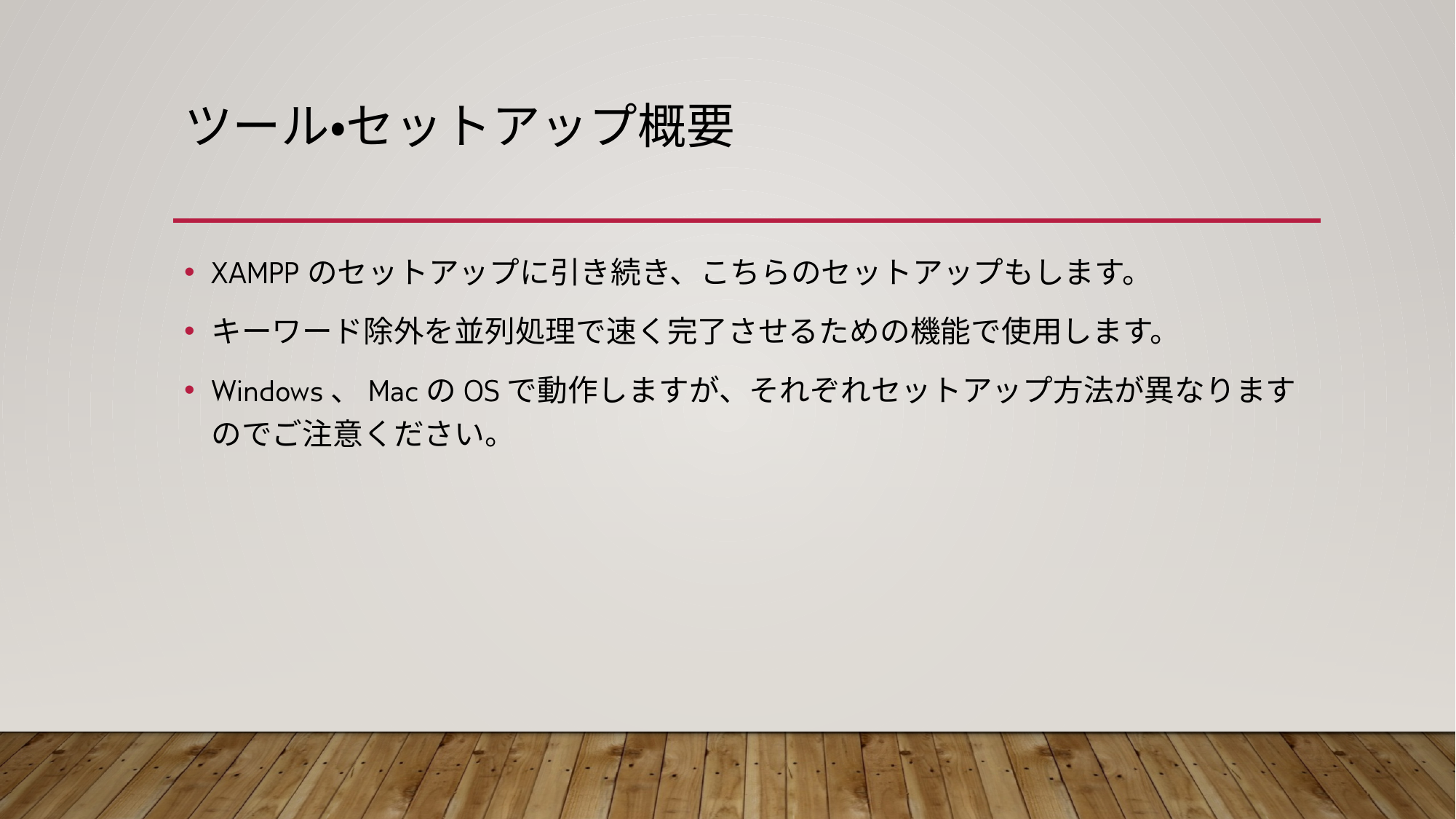

# ツール・セットアップ概要
XAMPPのセットアップに引き続き、こちらのセットアップもします。
キーワード除外を並列処理で速く完了させるための機能で使用します。
Windows、MacのOSで動作しますが、それぞれセットアップ方法が異なりますのでご注意ください。